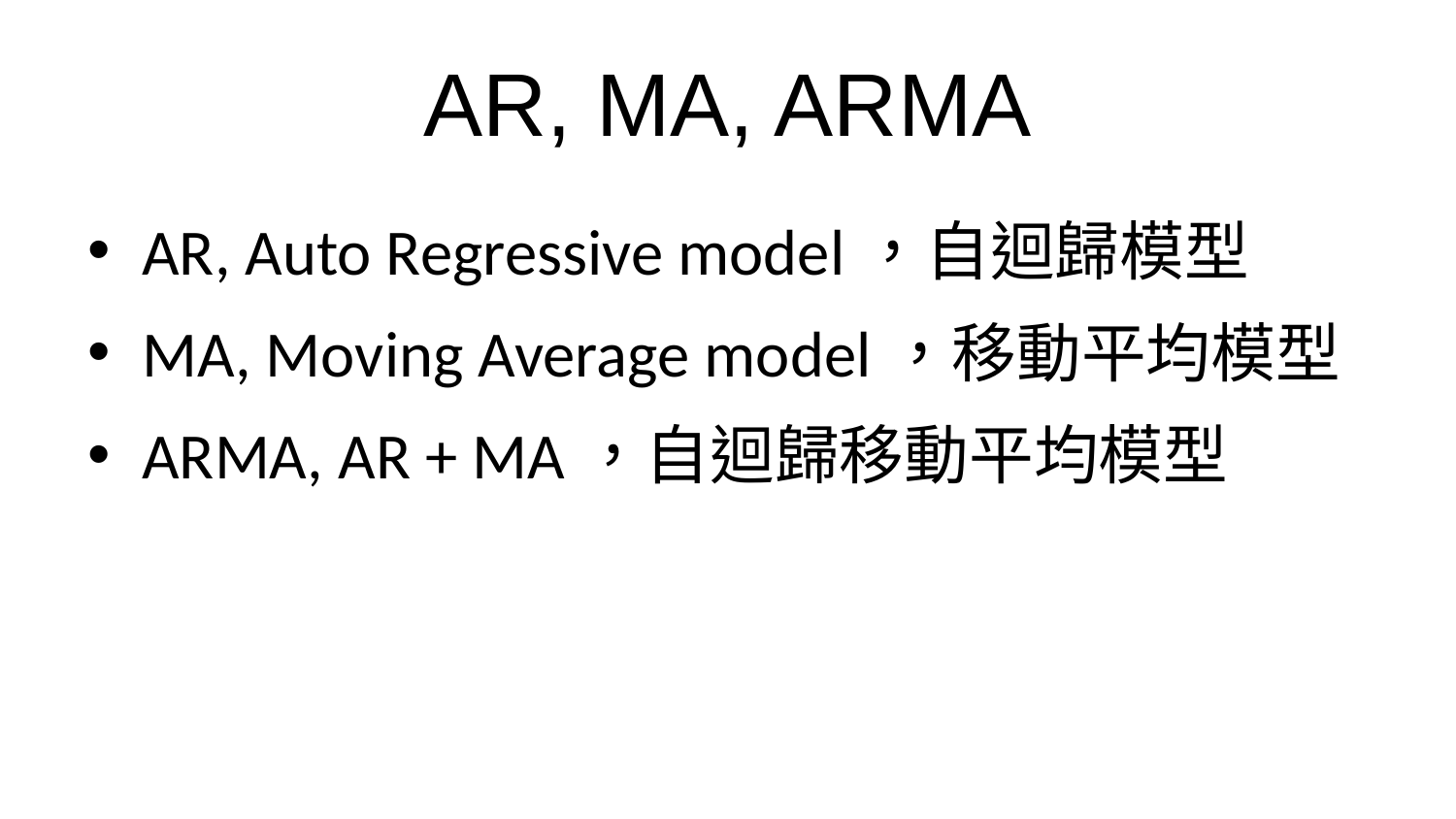

# AR, MA, ARMA
AR, Auto Regressive model，自迴歸模型
MA, Moving Average model，移動平均模型
ARMA, AR + MA，自迴歸移動平均模型